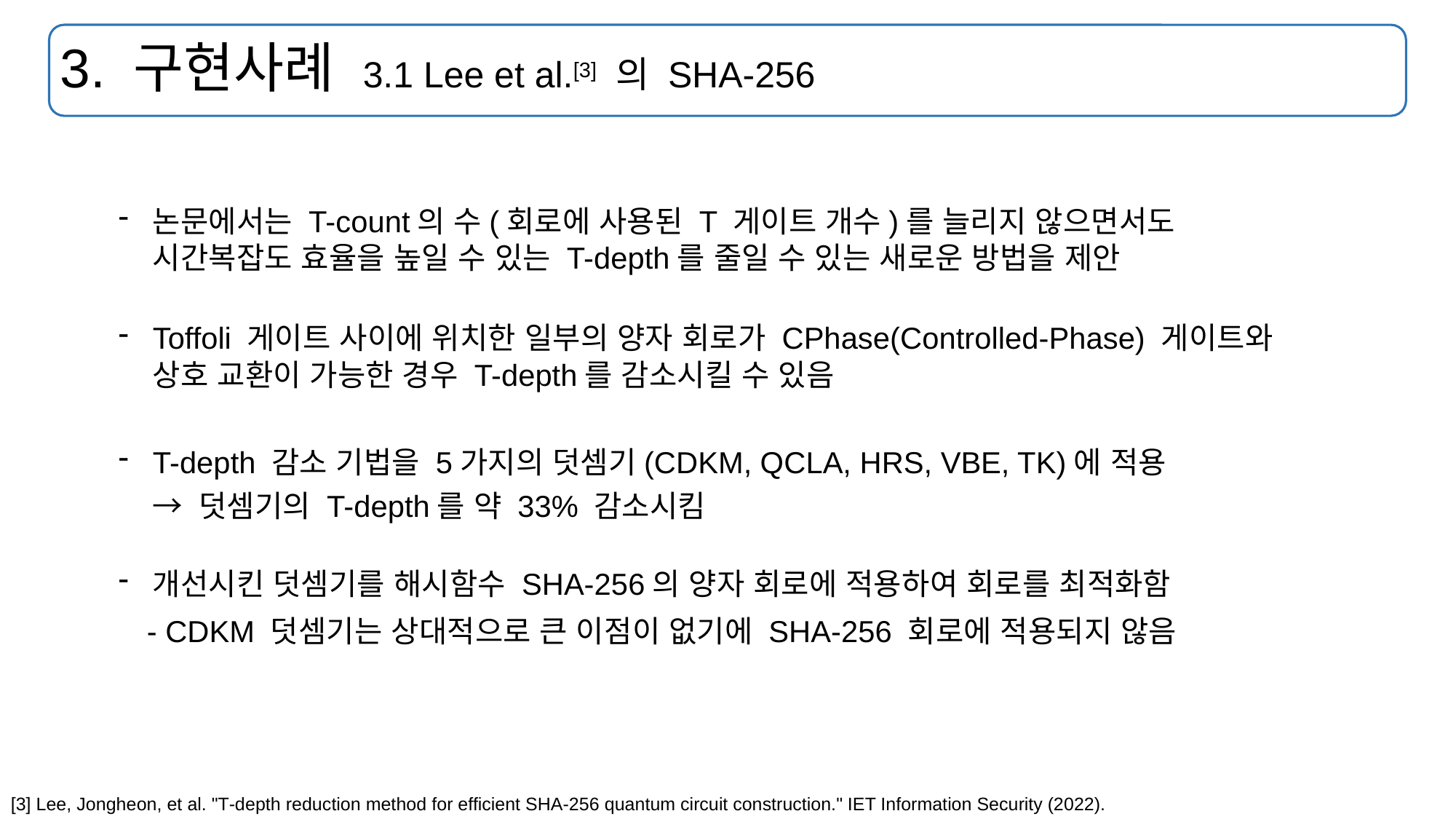

# 3. 구현사례 3.1 Lee et al.[3] 의 SHA-256
논문에서는 T-count의 수(회로에 사용된 T 게이트 개수)를 늘리지 않으면서도 시간복잡도 효율을 높일 수 있는 T-depth를 줄일 수 있는 새로운 방법을 제안
Toffoli 게이트 사이에 위치한 일부의 양자 회로가 CPhase(Controlled-Phase) 게이트와 상호 교환이 가능한 경우 T-depth를 감소시킬 수 있음
T-depth 감소 기법을 5가지의 덧셈기(CDKM, QCLA, HRS, VBE, TK)에 적용
    → 덧셈기의 T-depth를 약 33% 감소시킴
개선시킨 덧셈기를 해시함수 SHA-256의 양자 회로에 적용하여 회로를 최적화함
- CDKM 덧셈기는 상대적으로 큰 이점이 없기에 SHA-256 회로에 적용되지 않음
[3] Lee, Jongheon, et al. "T‐depth reduction method for efficient SHA‐256 quantum circuit construction." IET Information Security (2022).